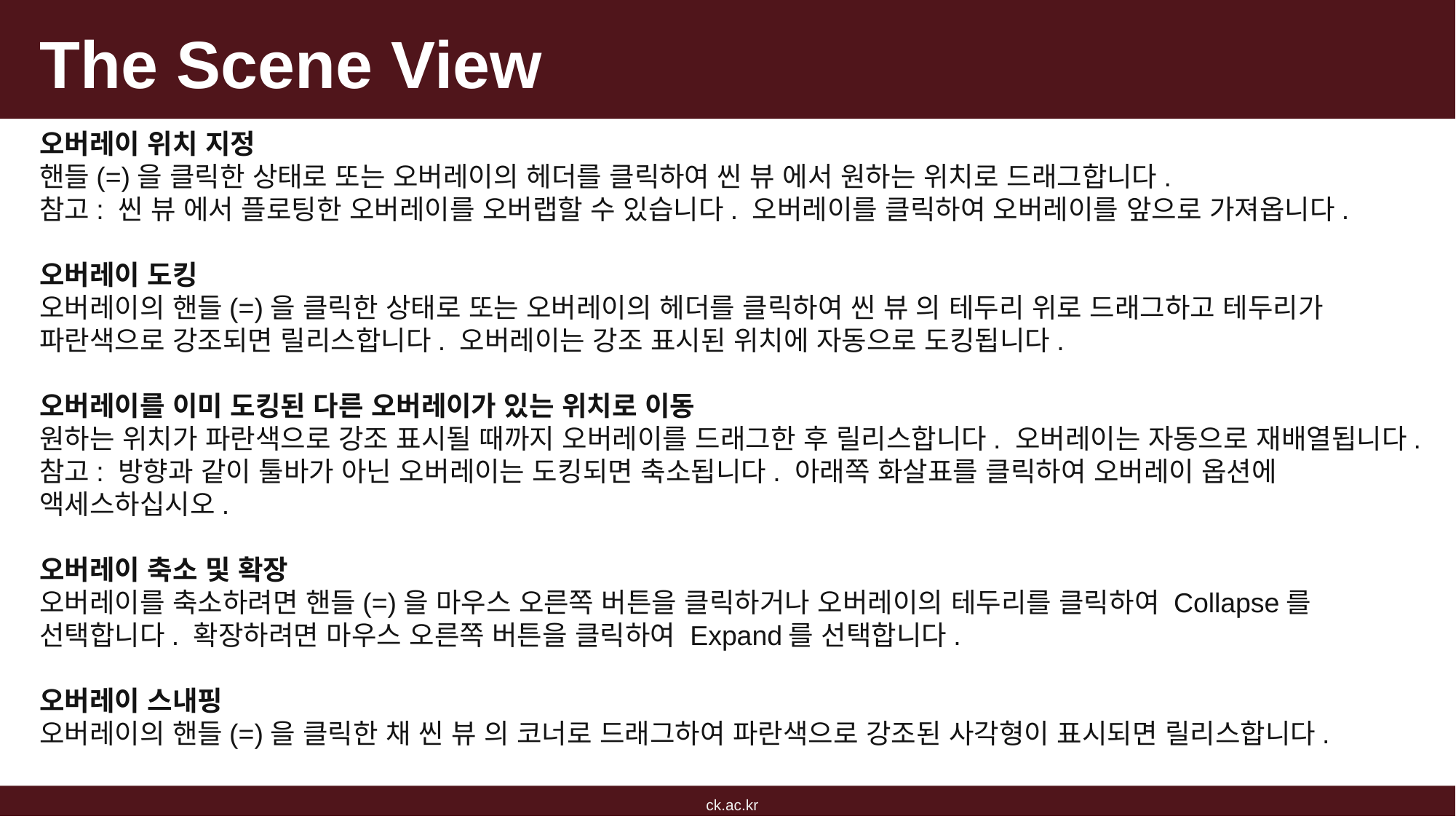

# The Scene View
오버레이 위치 지정
핸들(=)을 클릭한 상태로 또는 오버레이의 헤더를 클릭하여 씬 뷰 에서 원하는 위치로 드래그합니다.
참고: 씬 뷰 에서 플로팅한 오버레이를 오버랩할 수 있습니다. 오버레이를 클릭하여 오버레이를 앞으로 가져옵니다.

오버레이 도킹
오버레이의 핸들(=)을 클릭한 상태로 또는 오버레이의 헤더를 클릭하여 씬 뷰 의 테두리 위로 드래그하고 테두리가 파란색으로 강조되면 릴리스합니다. 오버레이는 강조 표시된 위치에 자동으로 도킹됩니다.

오버레이를 이미 도킹된 다른 오버레이가 있는 위치로 이동
원하는 위치가 파란색으로 강조 표시될 때까지 오버레이를 드래그한 후 릴리스합니다. 오버레이는 자동으로 재배열됩니다.
참고: 방향과 같이 툴바가 아닌 오버레이는 도킹되면 축소됩니다. 아래쪽 화살표를 클릭하여 오버레이 옵션에 액세스하십시오.

오버레이 축소 및 확장
오버레이를 축소하려면 핸들(=)을 마우스 오른쪽 버튼을 클릭하거나 오버레이의 테두리를 클릭하여 Collapse를 선택합니다. 확장하려면 마우스 오른쪽 버튼을 클릭하여 Expand를 선택합니다.

오버레이 스내핑
오버레이의 핸들(=)을 클릭한 채 씬 뷰 의 코너로 드래그하여 파란색으로 강조된 사각형이 표시되면 릴리스합니다.
ck.ac.kr